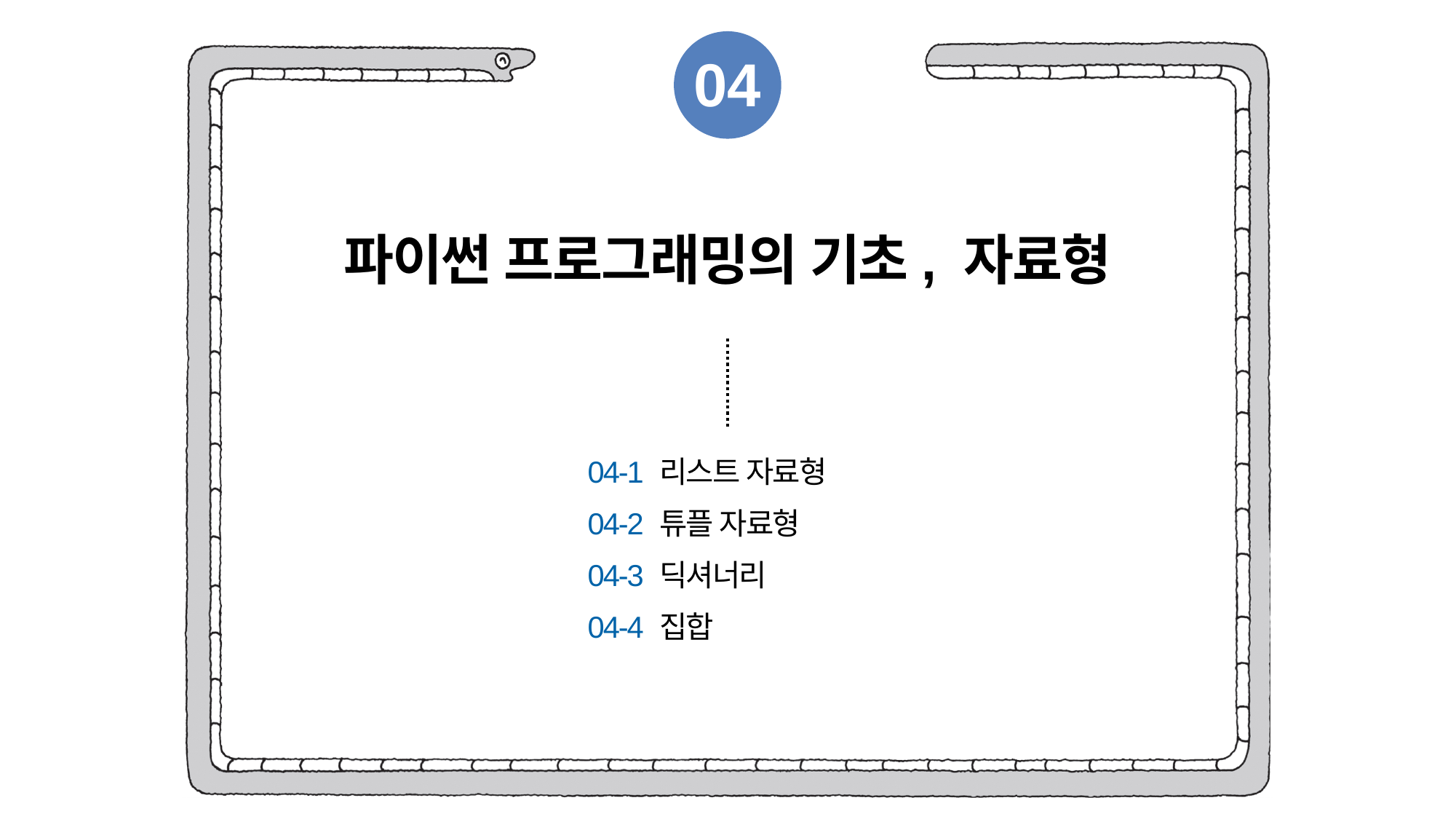

04
파이썬 프로그래밍의 기초, 자료형
04-1 리스트 자료형
04-2 튜플 자료형
04-3 딕셔너리
04-4 집합